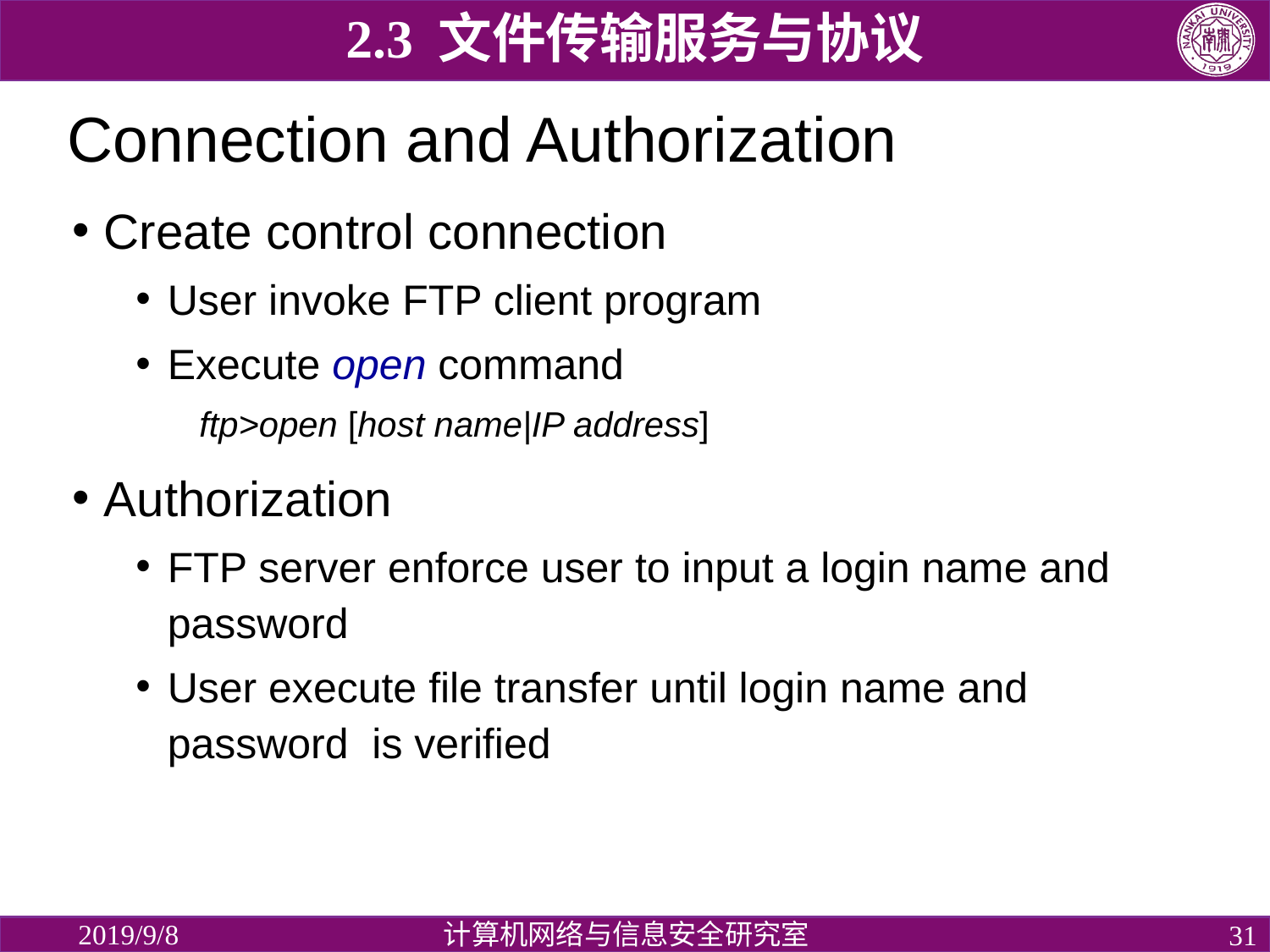

2.3 文件传输服务与协议
# Connection and Authorization
Create control connection
User invoke FTP client program
Execute open command
ftp>open [host name|IP address]
Authorization
FTP server enforce user to input a login name and password
User execute file transfer until login name and password  is verified